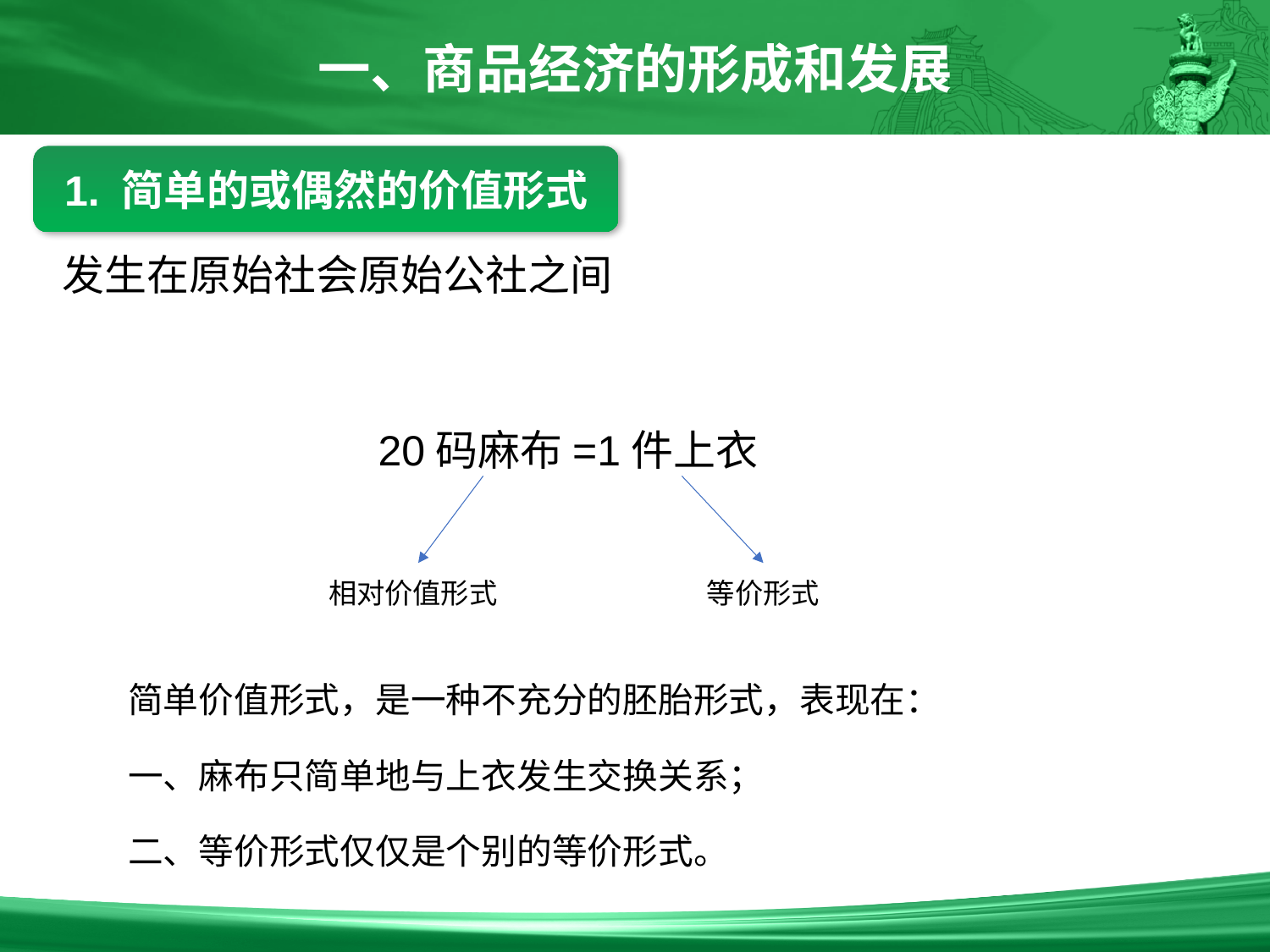

一、商品经济的形成和发展
1. 简单的或偶然的价值形式
发生在原始社会原始公社之间
20码麻布=1件上衣
相对价值形式
等价形式
简单价值形式，是一种不充分的胚胎形式，表现在：
一、麻布只简单地与上衣发生交换关系；
二、等价形式仅仅是个别的等价形式。